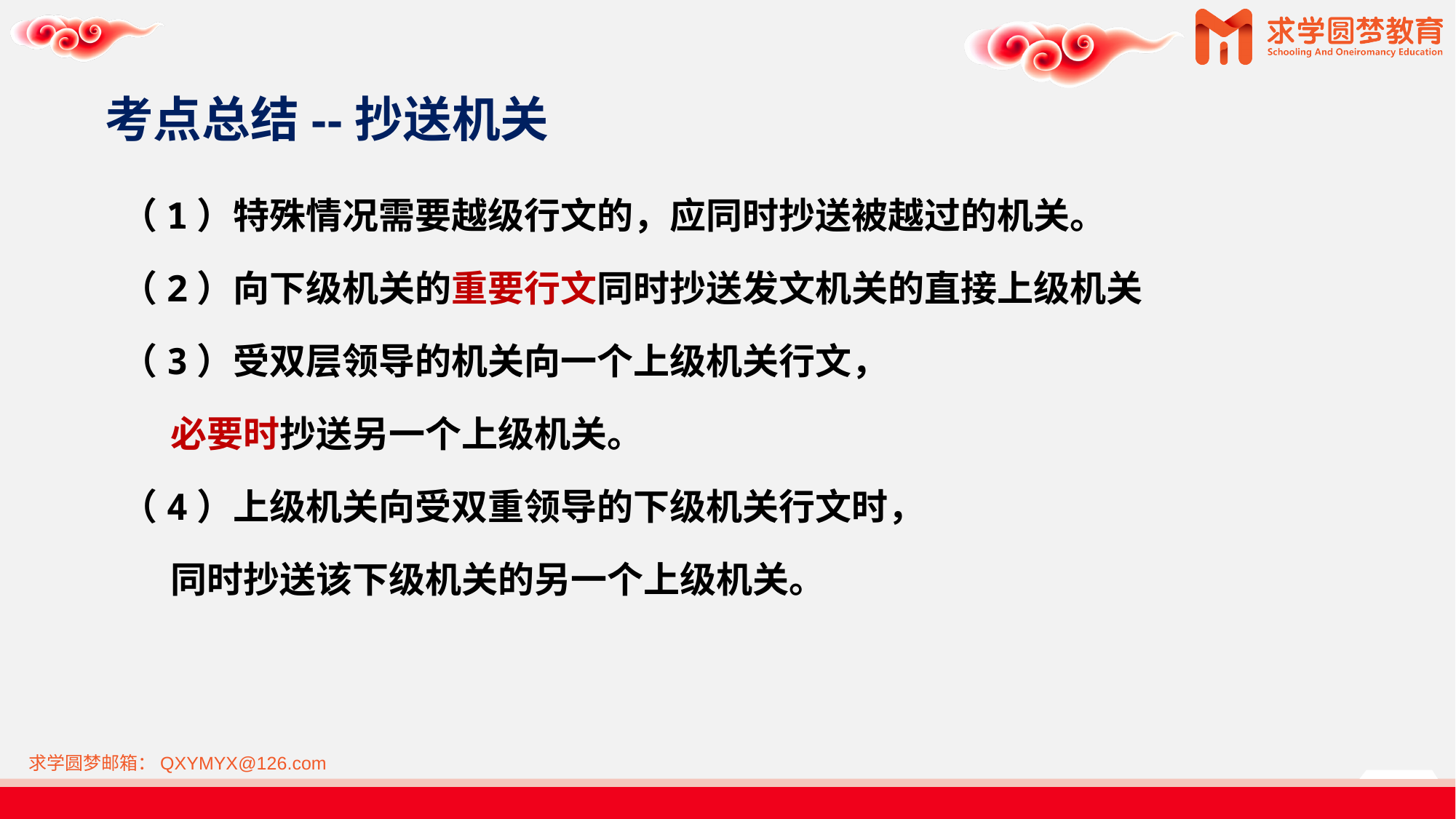

# 考点总结--抄送机关
（1）特殊情况需要越级行文的，应同时抄送被越过的机关。
（2）向下级机关的重要行文同时抄送发文机关的直接上级机关
（3）受双层领导的机关向一个上级机关行文，
     必要时抄送另一个上级机关。
（4）上级机关向受双重领导的下级机关行文时，
     同时抄送该下级机关的另一个上级机关。